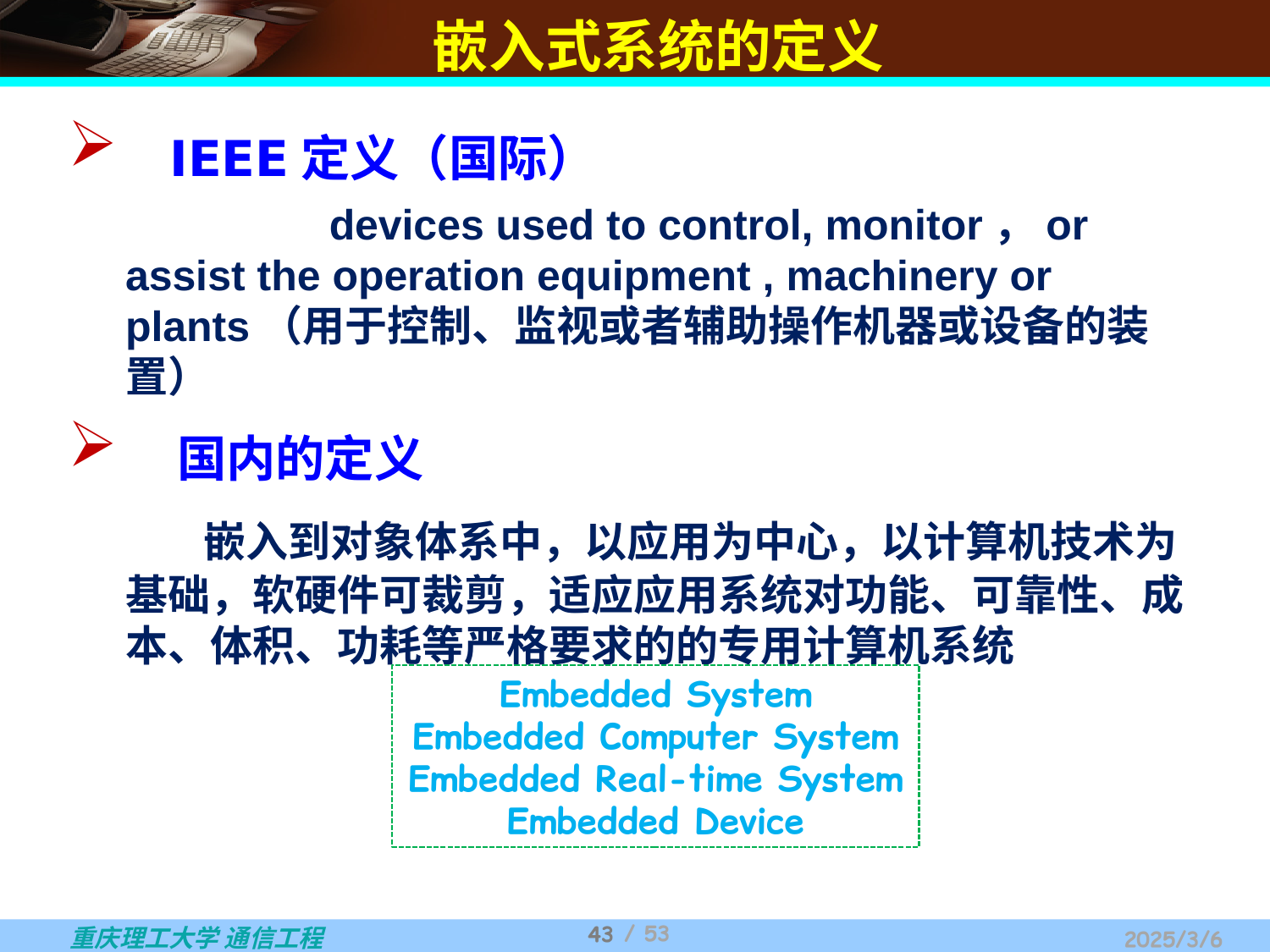

# 嵌入式系统的定义
 IEEE定义（国际）
                      devices used to control, monitor，or assist the operation equipment , machinery or plants（用于控制、监视或者辅助操作机器或设备的装置）
 国内的定义
	     嵌入到对象体系中，以应用为中心，以计算机技术为基础，软硬件可裁剪，适应应用系统对功能、可靠性、成本、体积、功耗等严格要求的的专用计算机系统
Embedded System
Embedded Computer System
Embedded Real-time System
Embedded Device
43
/ 53
2025/3/6 Thursday